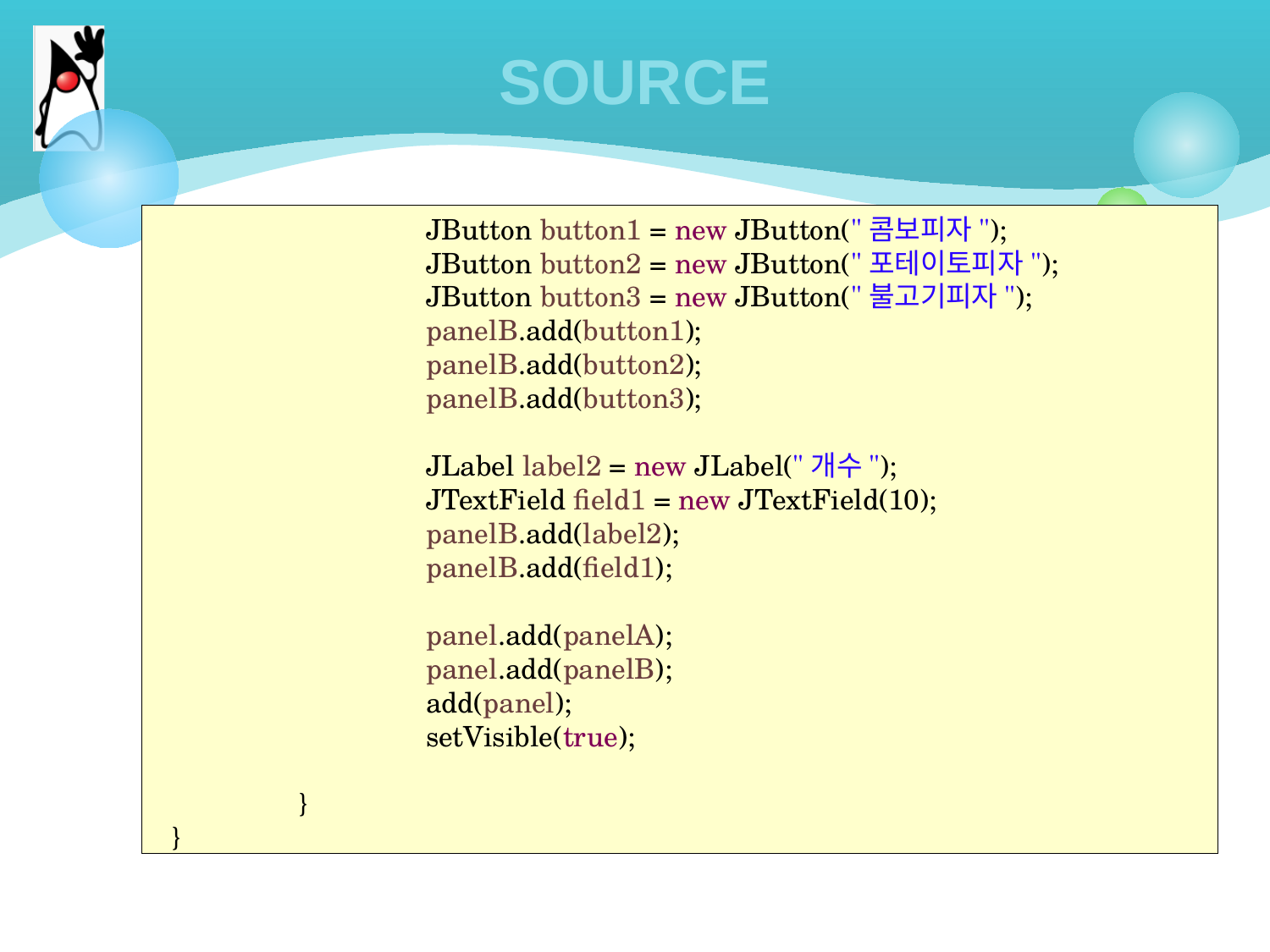

# SOURCE
		JButton button1 = new JButton("콤보피자");
		JButton button2 = new JButton("포테이토피자");
		JButton button3 = new JButton("불고기피자");
		panelB.add(button1);
		panelB.add(button2);
		panelB.add(button3);

		JLabel label2 = new JLabel("개수");
		JTextField field1 = new JTextField(10);
		panelB.add(label2);
		panelB.add(field1);

		panel.add(panelA);
		panel.add(panelB);
		add(panel);
		setVisible(true);

	}
}